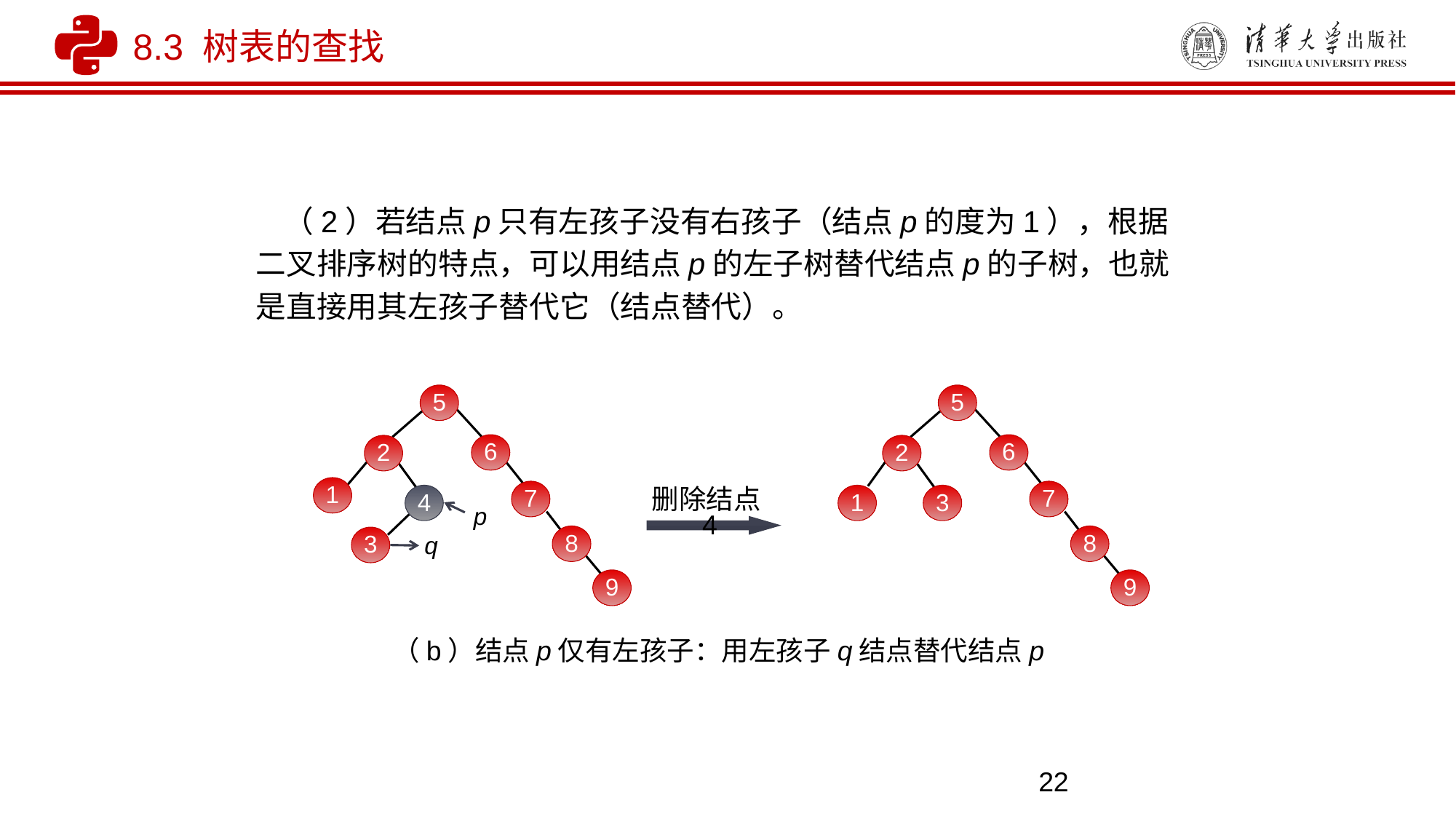

8.3 树表的查找
   （2）若结点p只有左孩子没有右孩子（结点p的度为1），根据二叉排序树的特点，可以用结点p的左子树替代结点p的子树，也就是直接用其左孩子替代它（结点替代）。
5
5

6
6
2
2

1
7
7
4
1
3
删除结点4

p

8
8
3
q

9
9
（b）结点p仅有左孩子：用左孩子q结点替代结点p
22